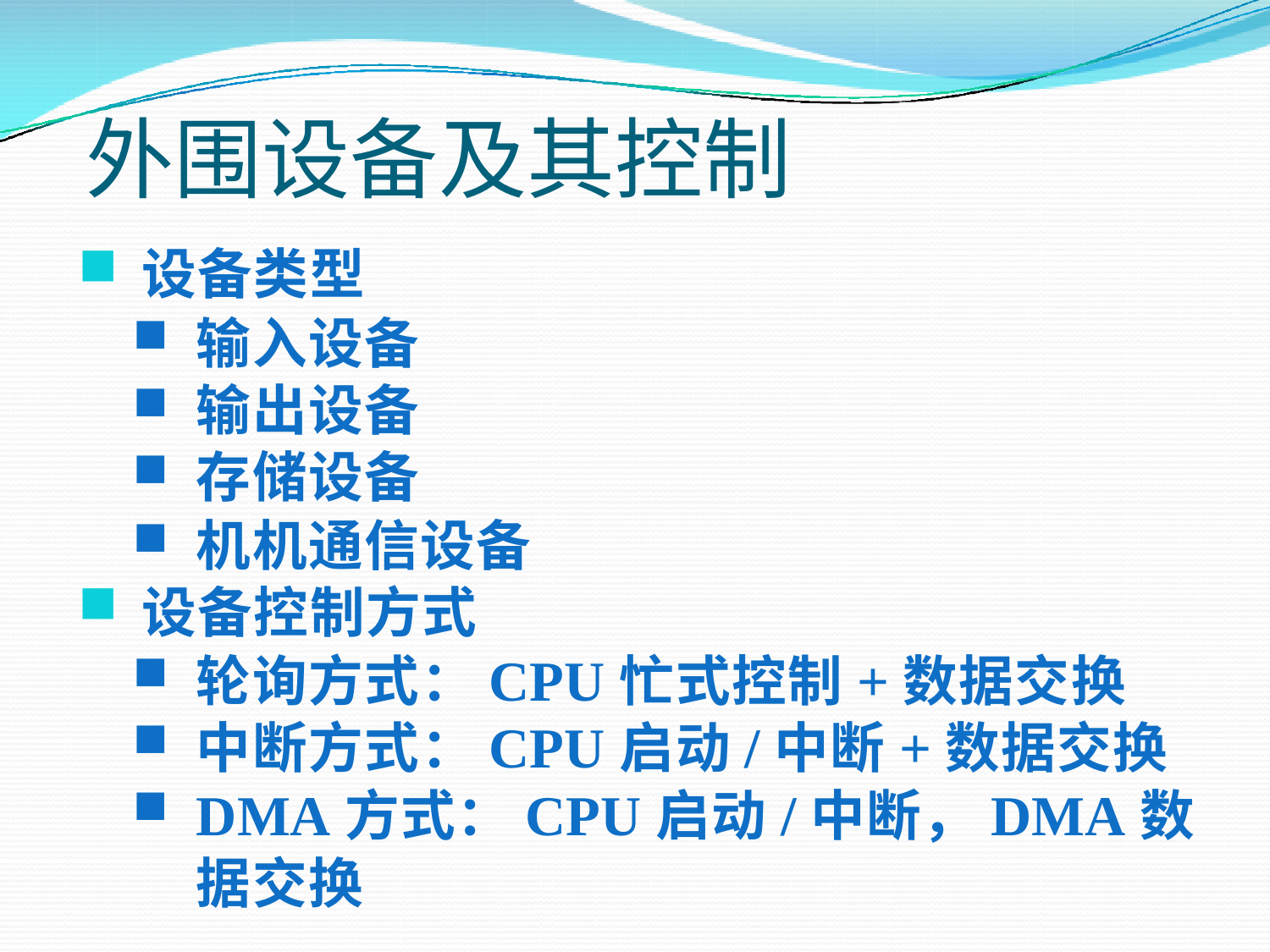

# 外围设备及其控制
设备类型
输入设备
输出设备
存储设备
机机通信设备
设备控制方式
轮询方式：CPU忙式控制+数据交换
中断方式：CPU启动/中断+数据交换
DMA方式：CPU启动/中断，DMA数据交换